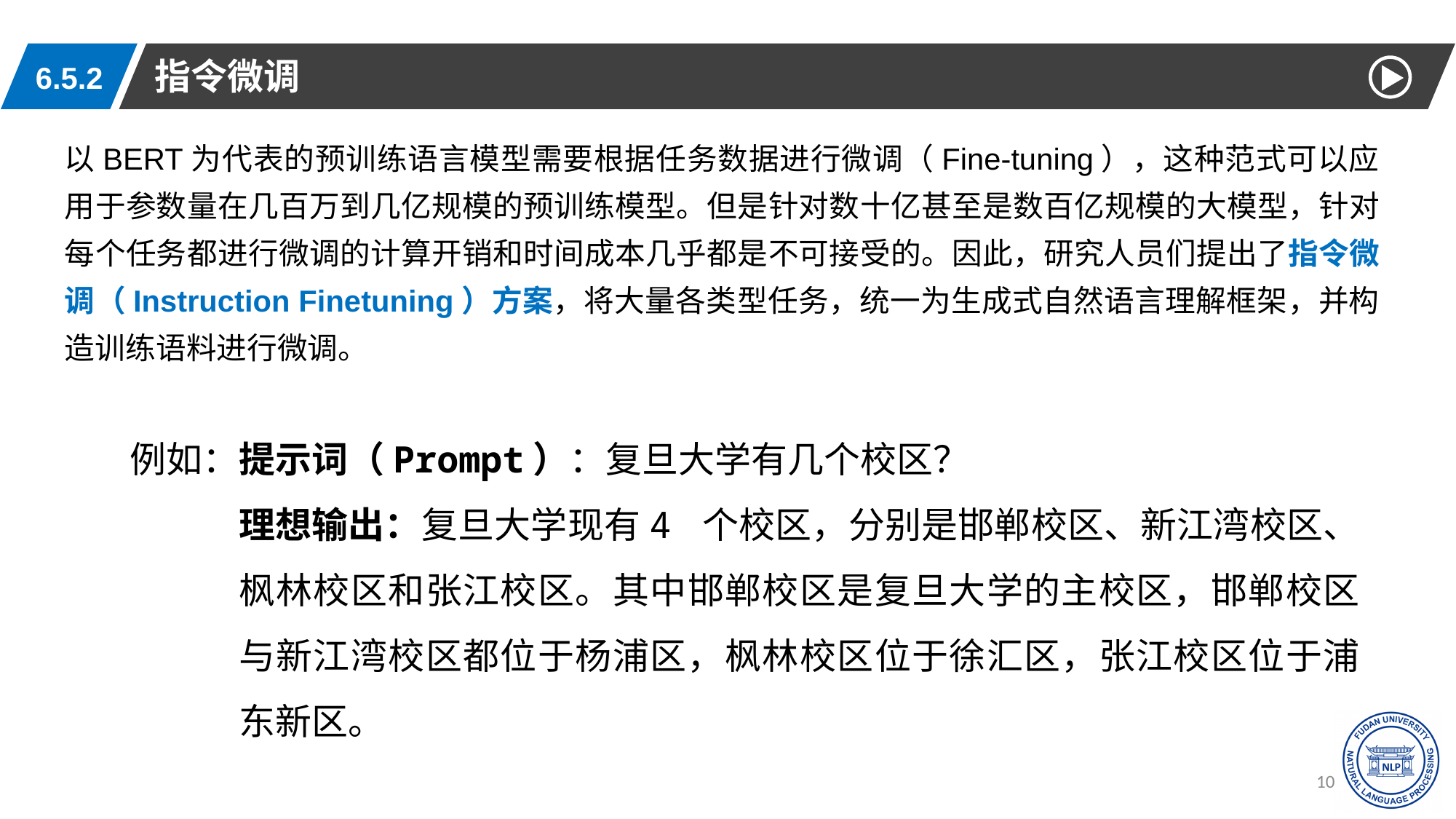

指令微调
6.5.2

以BERT为代表的预训练语言模型需要根据任务数据进行微调（Fine-tuning），这种范式可以应用于参数量在几百万到几亿规模的预训练模型。但是针对数十亿甚至是数百亿规模的大模型，针对每个任务都进行微调的计算开销和时间成本几乎都是不可接受的。因此，研究人员们提出了指令微调（Instruction Finetuning）方案，将大量各类型任务，统一为生成式自然语言理解框架，并构造训练语料进行微调。
例如：提示词（Prompt）：复旦大学有几个校区？
理想输出：复旦大学现有4 个校区，分别是邯郸校区、新江湾校区、枫林校区和张江校区。其中邯郸校区是复旦大学的主校区，邯郸校区与新江湾校区都位于杨浦区，枫林校区位于徐汇区，张江校区位于浦东新区。
104